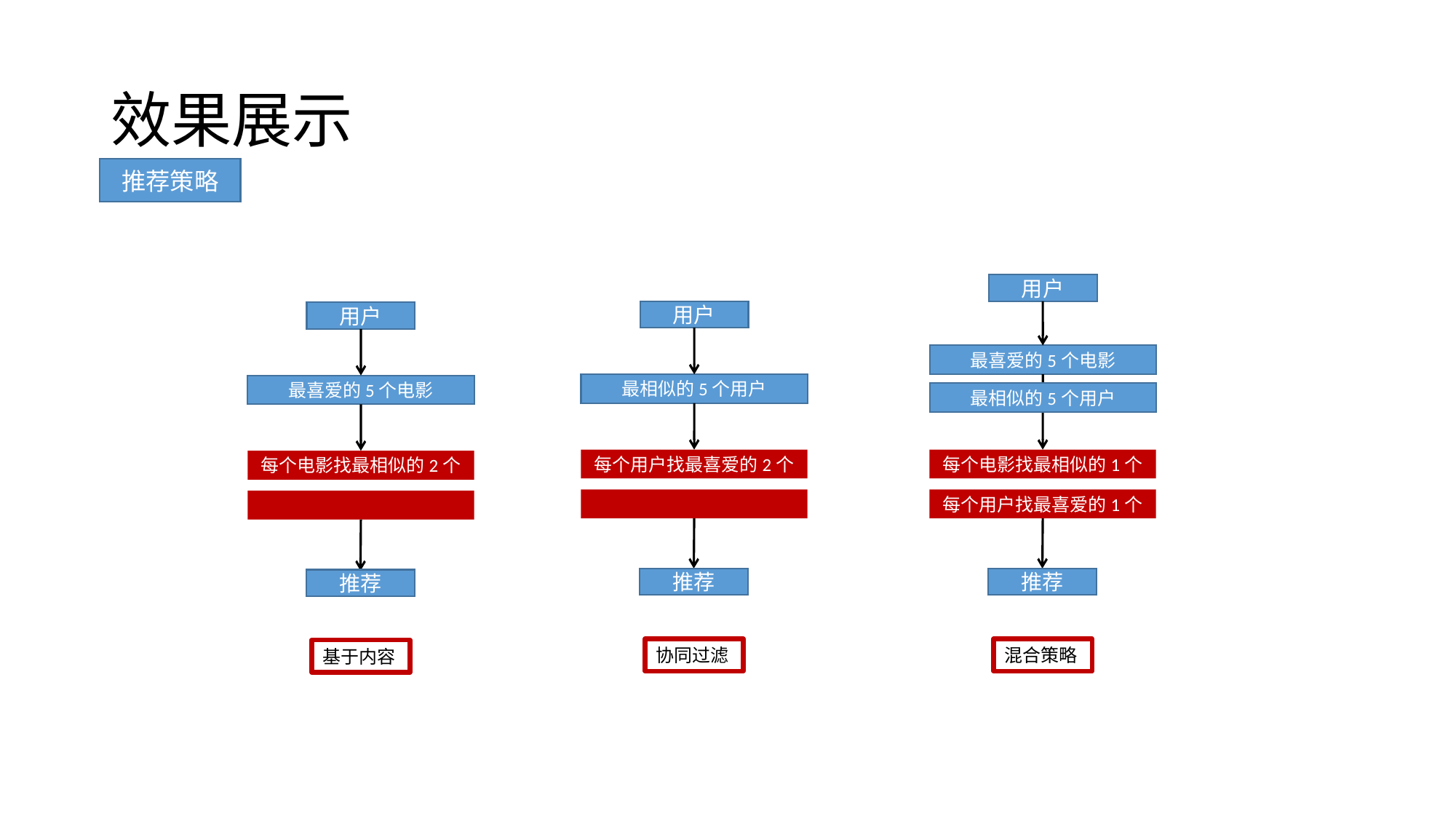

# 效果展示
推荐策略
用户
用户
用户
最喜爱的5个电影
最相似的5个用户
最喜爱的5个电影
最相似的5个用户
每个用户找最喜爱的2个
每个电影找最相似的1个
每个电影找最相似的2个

每个用户找最喜爱的1个

推荐
推荐
推荐
协同过滤
混合策略
基于内容